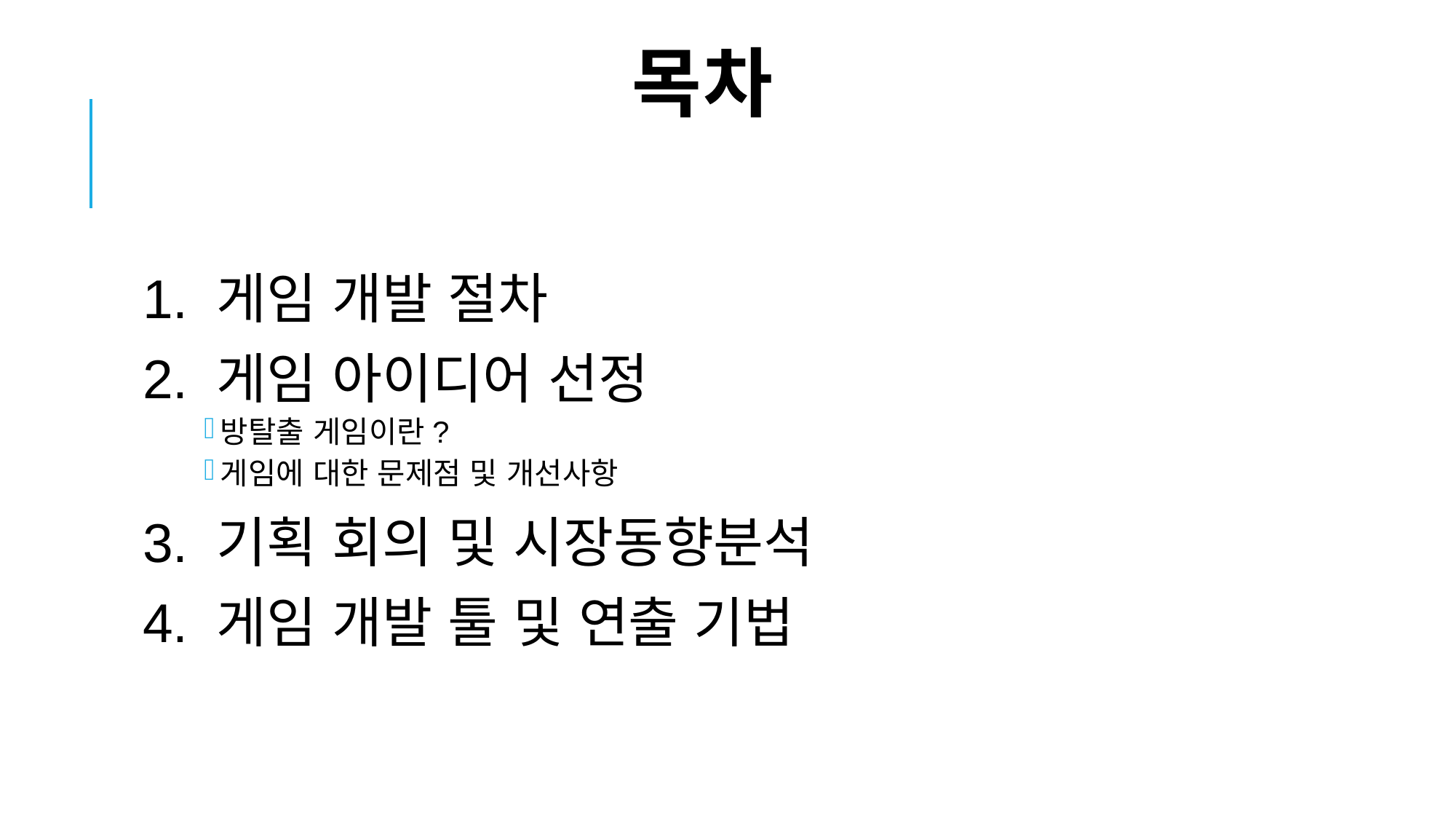

# 목차

1. 게임 개발 절차
2. 게임 아이디어 선정
방탈출 게임이란?
게임에 대한 문제점 및 개선사항
3. 기획 회의 및 시장동향분석
4. 게임 개발 툴 및 연출 기법